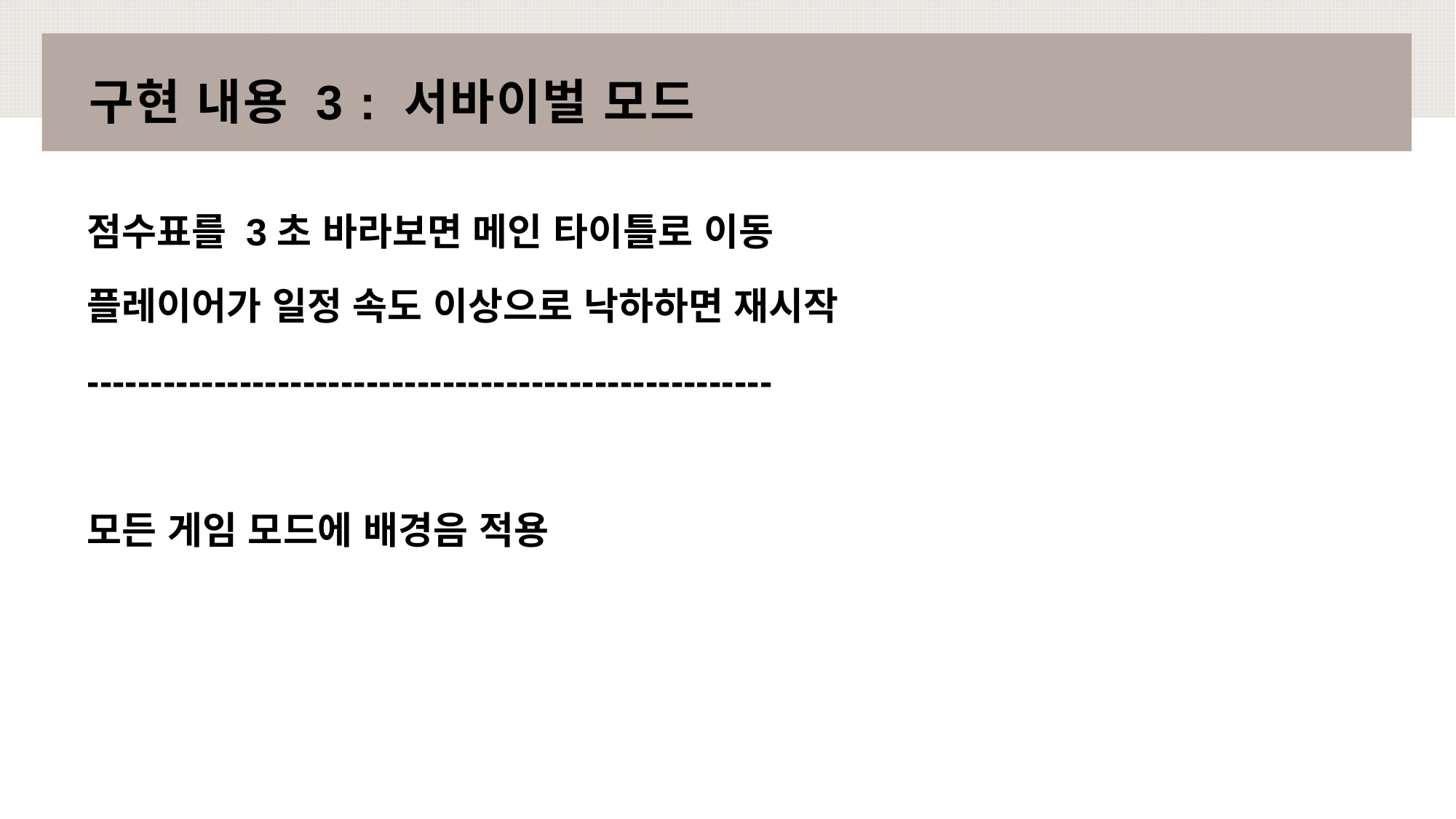

# 구현 내용 3 : 서바이벌 모드
점수표를 3초 바라보면 메인 타이틀로 이동
플레이어가 일정 속도 이상으로 낙하하면 재시작
------------------------------------------------------

모든 게임 모드에 배경음 적용